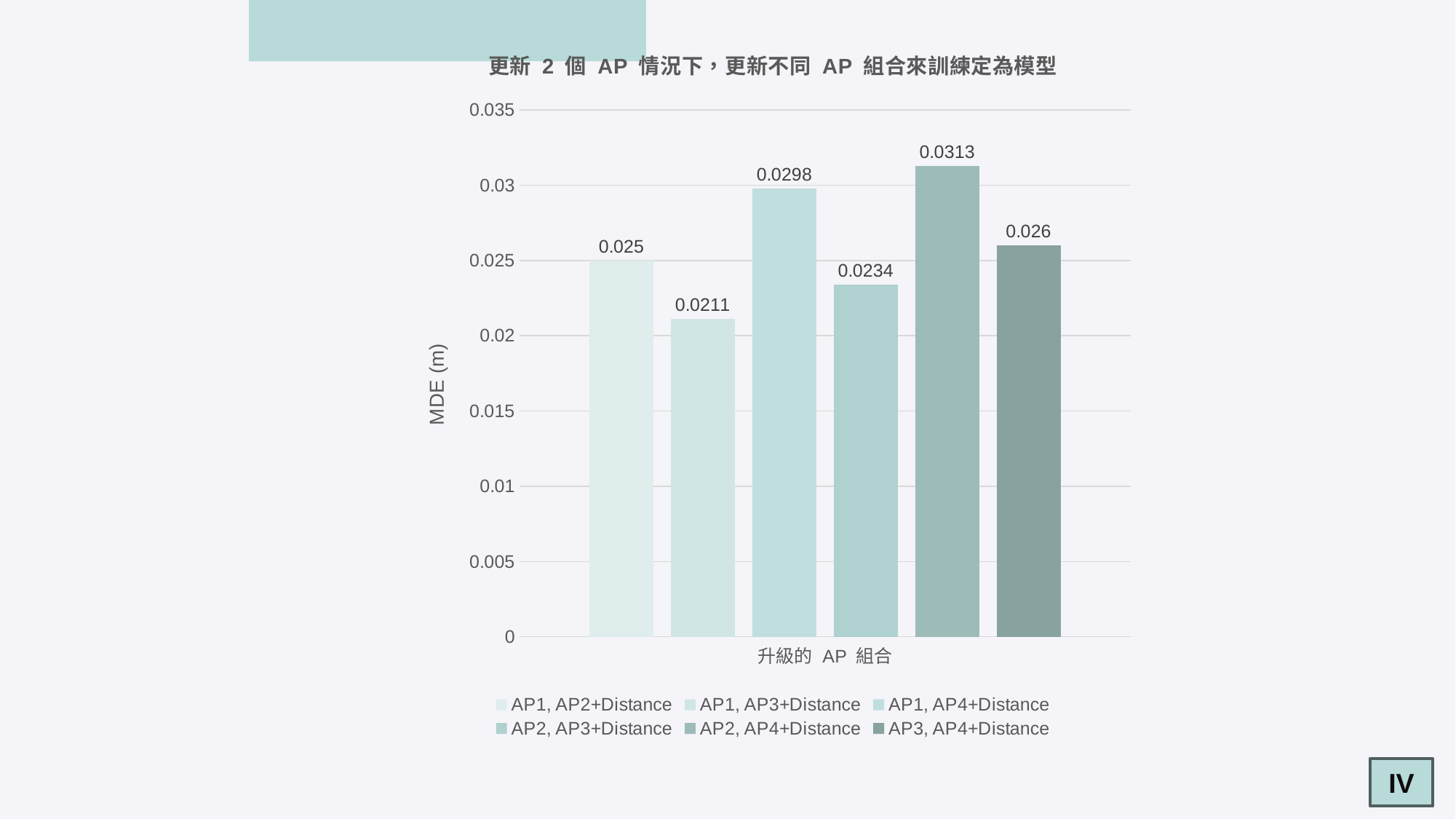

### Chart: 更新 2 個 AP 情況下，更新不同 AP 組合來訓練定為模型

| Category | AP1, AP2+Distance | AP1, AP3+Distance | AP1, AP4+Distance | AP2, AP3+Distance | AP2, AP4+Distance | AP3, AP4+Distance |
|---|---|---|---|---|---|---|
| 升級的 AP 組合 | 0.025 | 0.0211 | 0.0298 | 0.0234 | 0.0313 | 0.026 |
IV